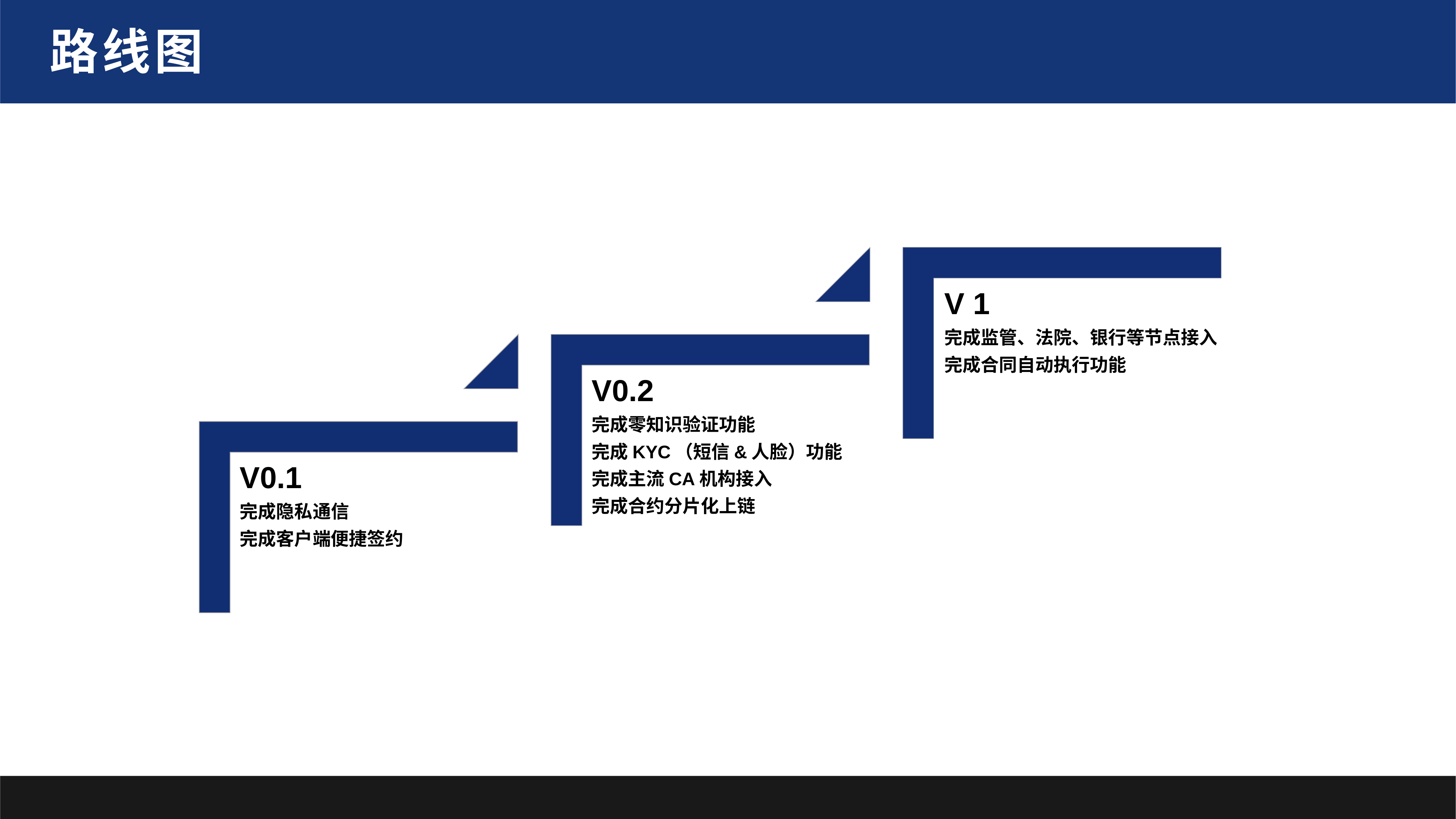

路线图

V 1
完成监管、法院、银行等节点接入
完成合同自动执行功能

V0.2
完成零知识验证功能
完成KYC（短信&人脸）功能
完成主流CA机构接入
完成合约分片化上链

V0.1
完成隐私通信
完成客户端便捷签约